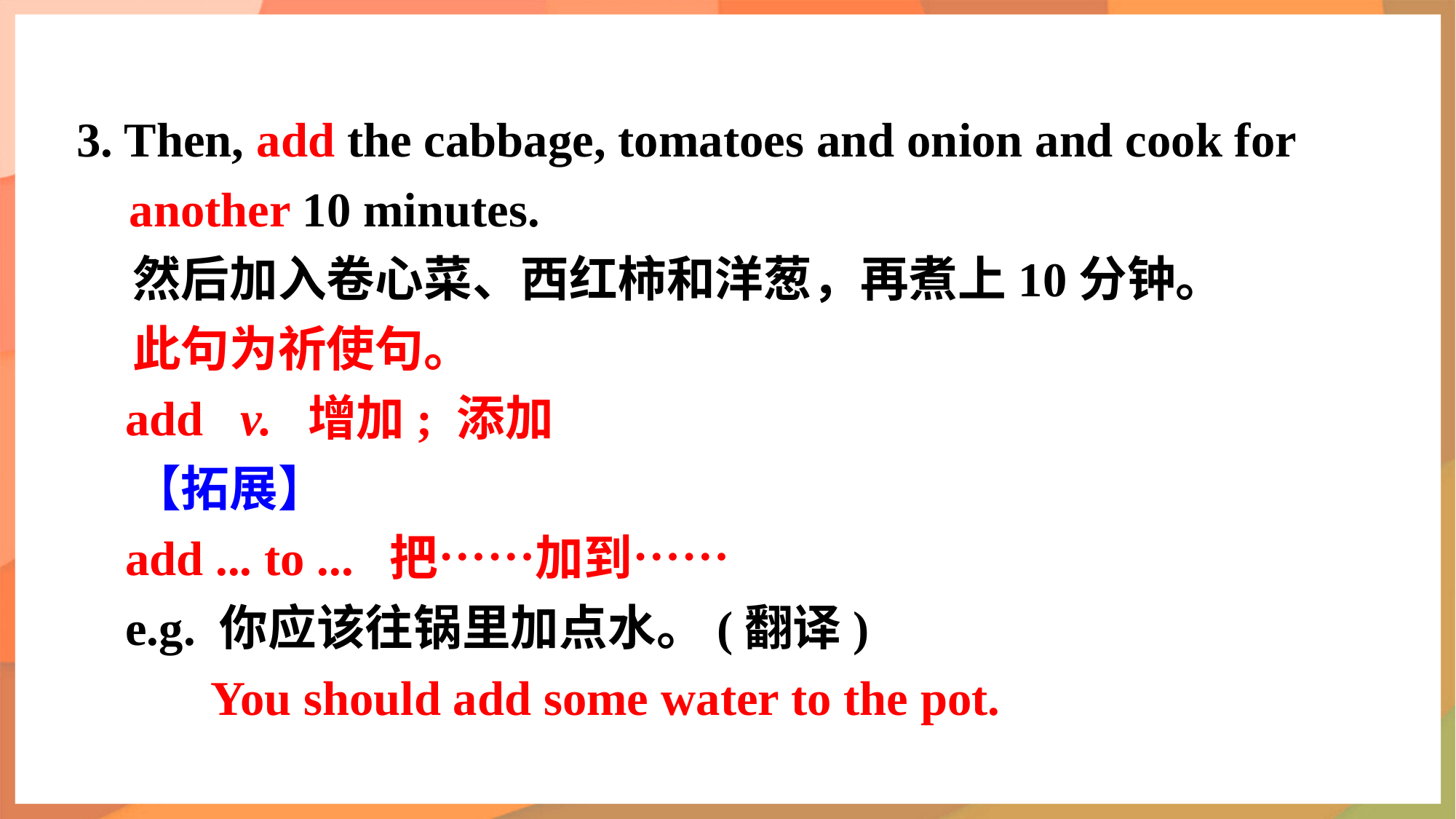

3. Then, add the cabbage, tomatoes and onion and cook for another 10 minutes.
    然后加入卷心菜、西红柿和洋葱，再煮上10分钟。
    此句为祈使句。
    add   v.  增加; 添加
    【拓展】
    add ... to ...  把……加到……
    e.g. 你应该往锅里加点水。(翻译)
           You should add some water to the pot.